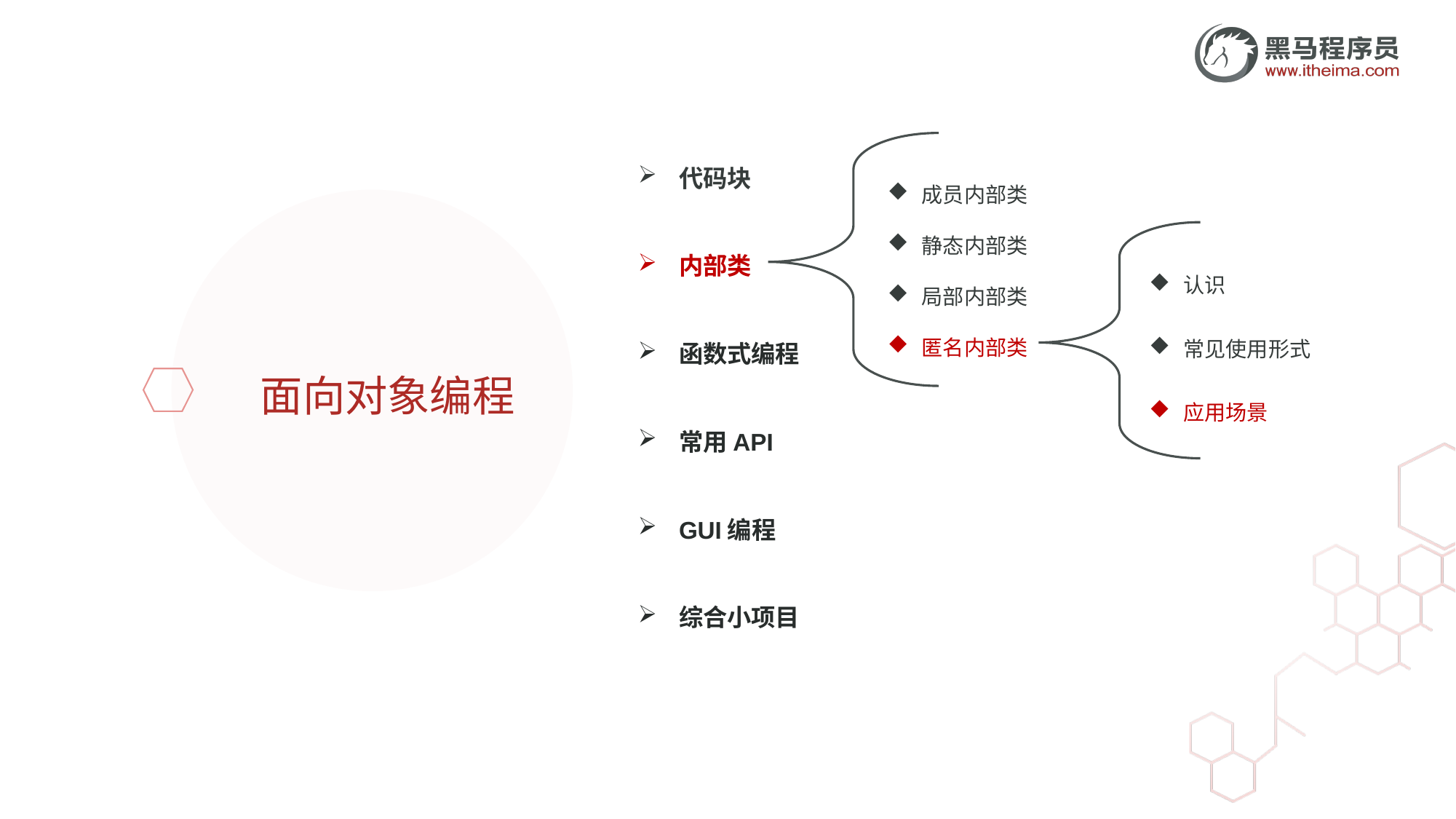

代码块
内部类
函数式编程
常用API
GUI编程
综合小项目
成员内部类
静态内部类
局部内部类
匿名内部类

认识
常见使用形式
应用场景